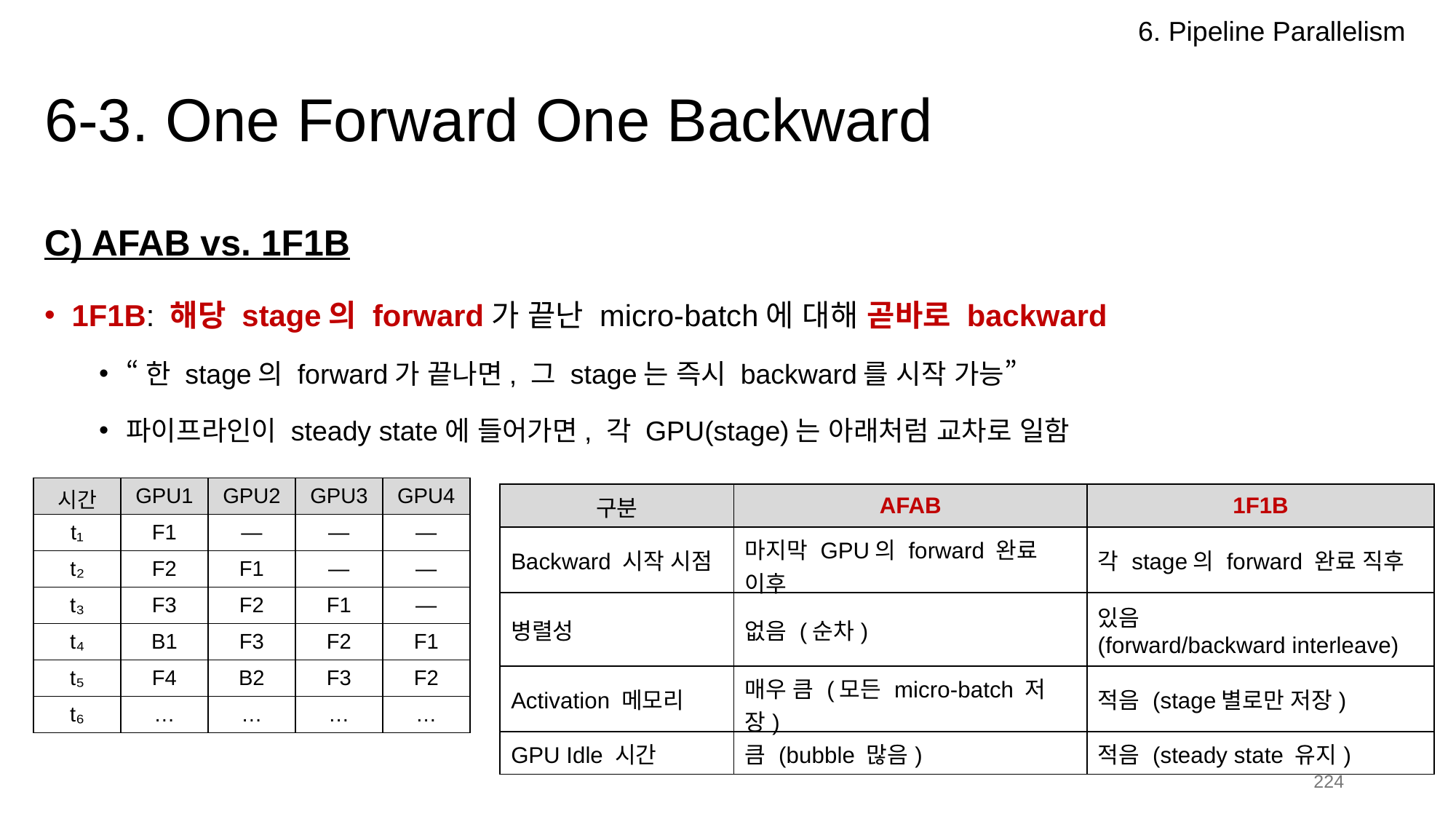

6. Pipeline Parallelism
# 6-3. One Forward One Backward
C) AFAB vs. 1F1B
1F1B: 해당 stage의 forward가 끝난 micro-batch에 대해 곧바로 backward
“한 stage의 forward가 끝나면, 그 stage는 즉시 backward를 시작 가능”
파이프라인이 steady state에 들어가면, 각 GPU(stage)는 아래처럼 교차로 일함

| 시간 | GPU1 | GPU2 | GPU3 | GPU4 |
| --- | --- | --- | --- | --- |
| t₁ | F1 | — | — | — |
| t₂ | F2 | F1 | — | — |
| t₃ | F3 | F2 | F1 | — |
| t₄ | B1 | F3 | F2 | F1 |
| t₅ | F4 | B2 | F3 | F2 |
| t₆ | … | … | … | … |
| 구분 | AFAB | 1F1B |
| --- | --- | --- |
| Backward 시작 시점 | 마지막 GPU의 forward 완료 이후 | 각 stage의 forward 완료 직후 |
| 병렬성 | 없음 (순차) | 있음 (forward/backward interleave) |
| Activation 메모리 | 매우 큼 (모든 micro-batch 저장) | 적음 (stage별로만 저장) |
| GPU Idle 시간 | 큼 (bubble 많음) | 적음 (steady state 유지) |
224